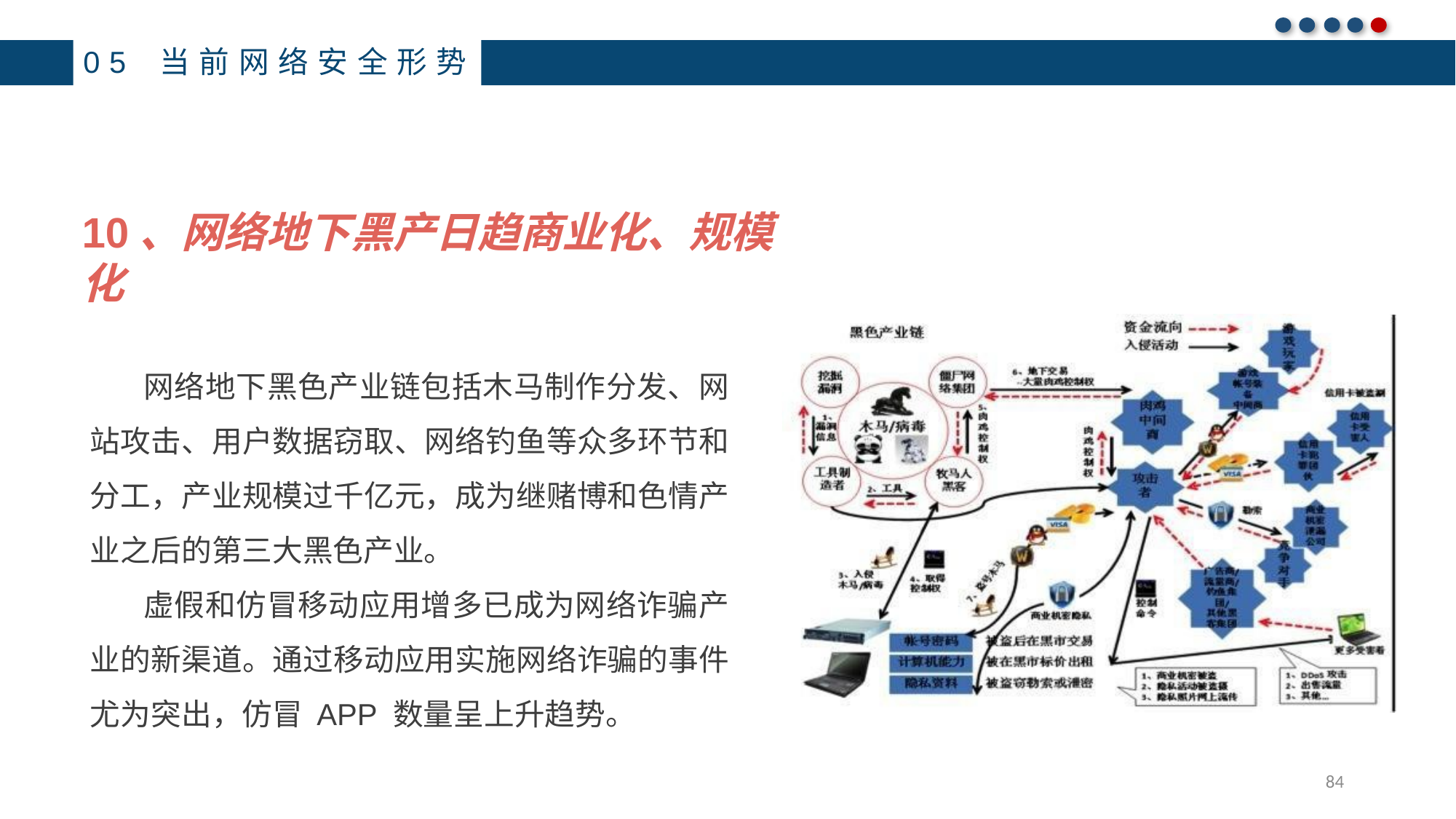

05 当前网络安全形势

10、网络地下黑产日趋商业化、规模化
网络地下黑色产业链包括木马制作分发、网 站攻击、用户数据窃取、网络钓鱼等众多环节和 分工，产业规模过千亿元，成为继赌博和色情产 业之后的第三大黑色产业。
虚假和仿冒移动应用增多已成为网络诈骗产 业的新渠道。通过移动应用实施网络诈骗的事件 尤为突出，仿冒 APP 数量呈上升趋势。

84